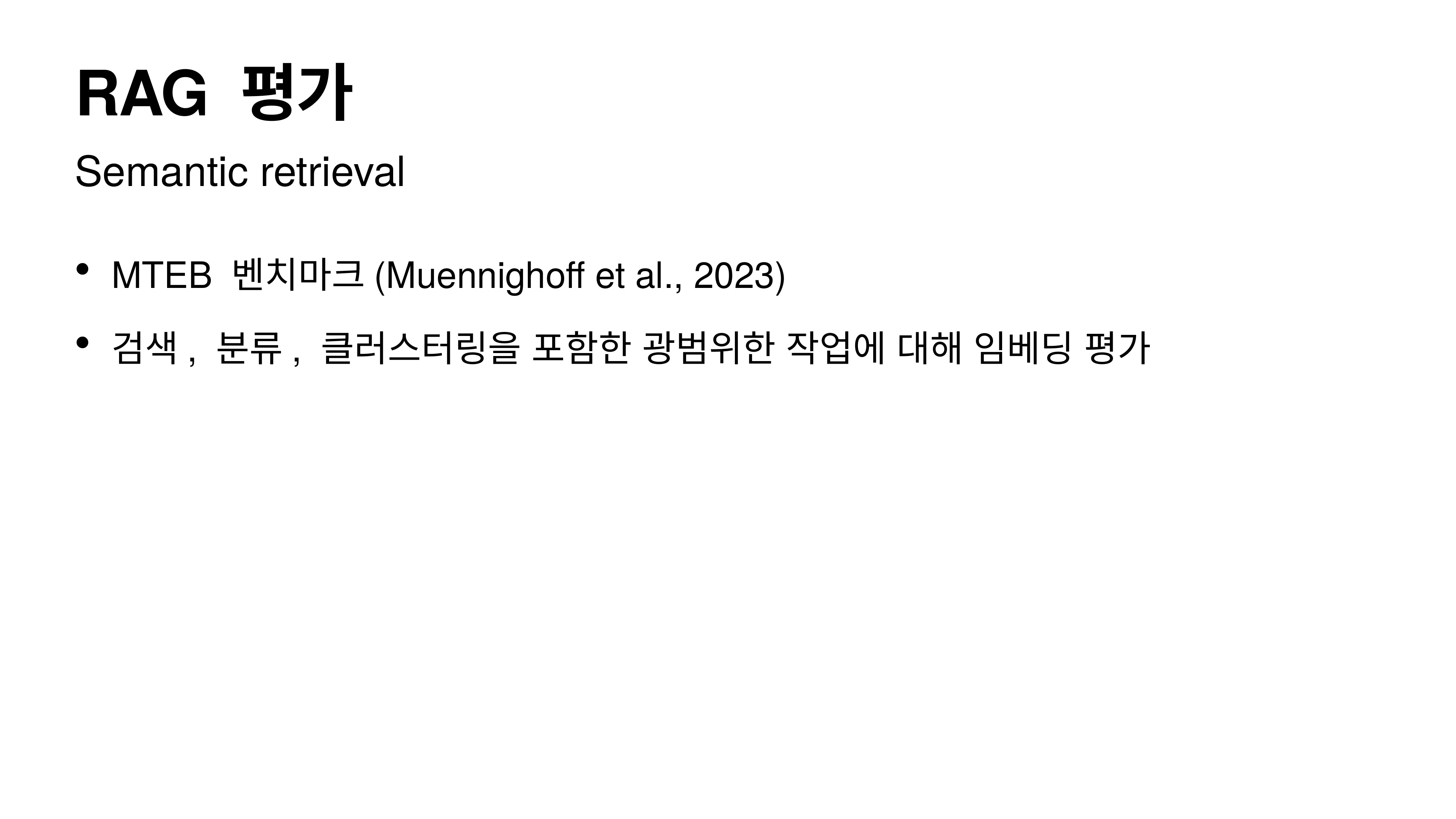

# RAG 평가
Semantic retrieval
MTEB 벤치마크(Muennighoff et al., 2023)
검색, 분류, 클러스터링을 포함한 광범위한 작업에 대해 임베딩 평가